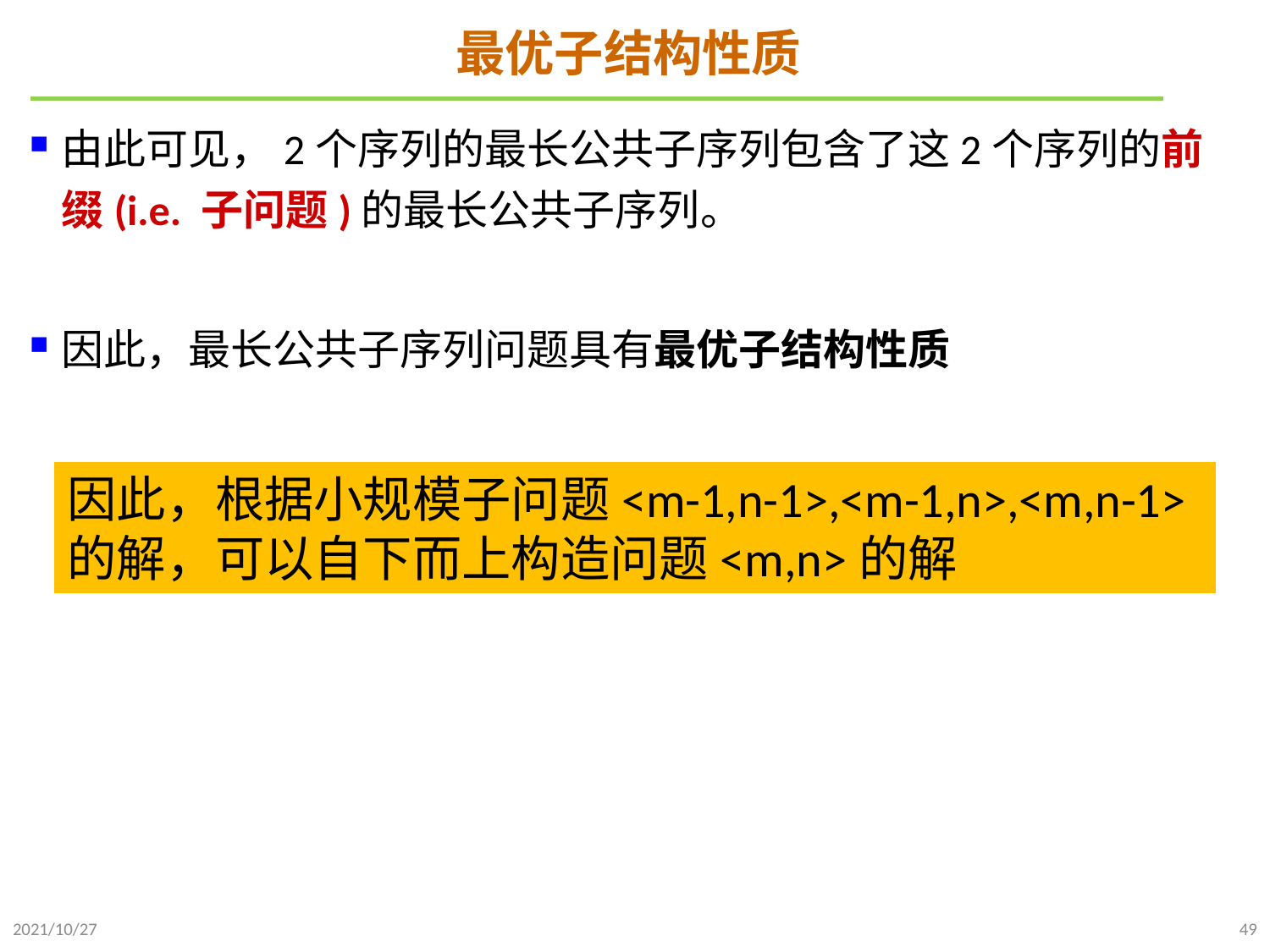

# 最优子结构性质
由此可见，2个序列的最长公共子序列包含了这2个序列的前缀(i.e. 子问题)的最长公共子序列。

因此，最长公共子序列问题具有最优子结构性质

因此，根据小规模子问题<m-1,n-1>,<m-1,n>,<m,n-1>的解，可以自下而上构造问题<m,n>的解

2021/10/27
49